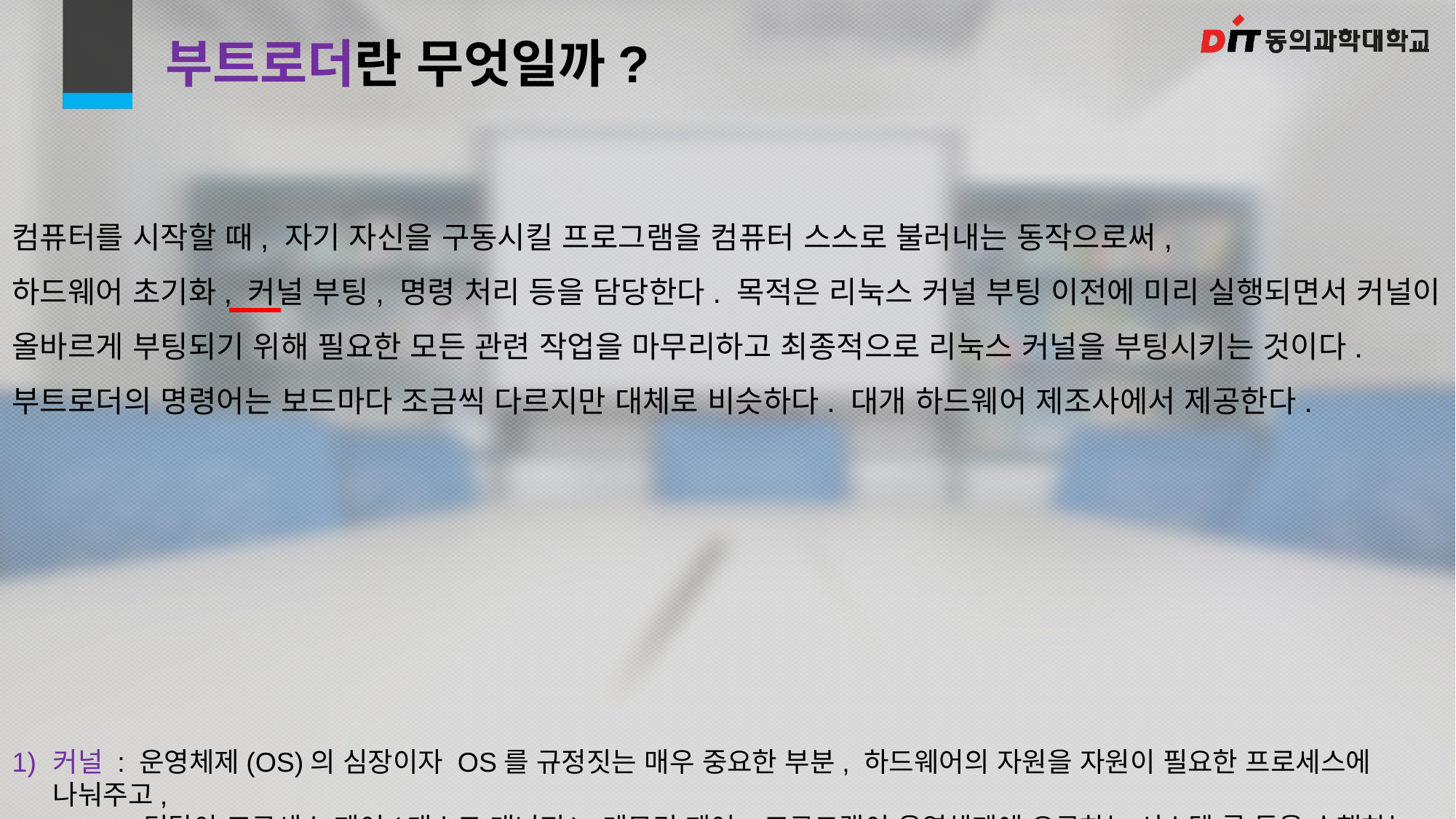

# 부트로더란 무엇일까?
컴퓨터를 시작할 때, 자기 자신을 구동시킬 프로그램을 컴퓨터 스스로 불러내는 동작으로써,
하드웨어 초기화, 커널 부팅, 명령 처리 등을 담당한다. 목적은 리눅스 커널 부팅 이전에 미리 실행되면서 커널이
올바르게 부팅되기 위해 필요한 모든 관련 작업을 마무리하고 최종적으로 리눅스 커널을 부팅시키는 것이다.
부트로더의 명령어는 보드마다 조금씩 다르지만 대체로 비슷하다. 대개 하드웨어 제조사에서 제공한다.
커널 : 운영체제(OS)의 심장이자 OS를 규정짓는 매우 중요한 부분, 하드웨어의 자원을 자원이 필요한 프로세스에 나눠주고,
           덩달아 프로세스 제어(태스크 매니저), 메모리 제어, 프로그램이 운영체제에 요구하는 시스템 콜 등을 수행하는 부분